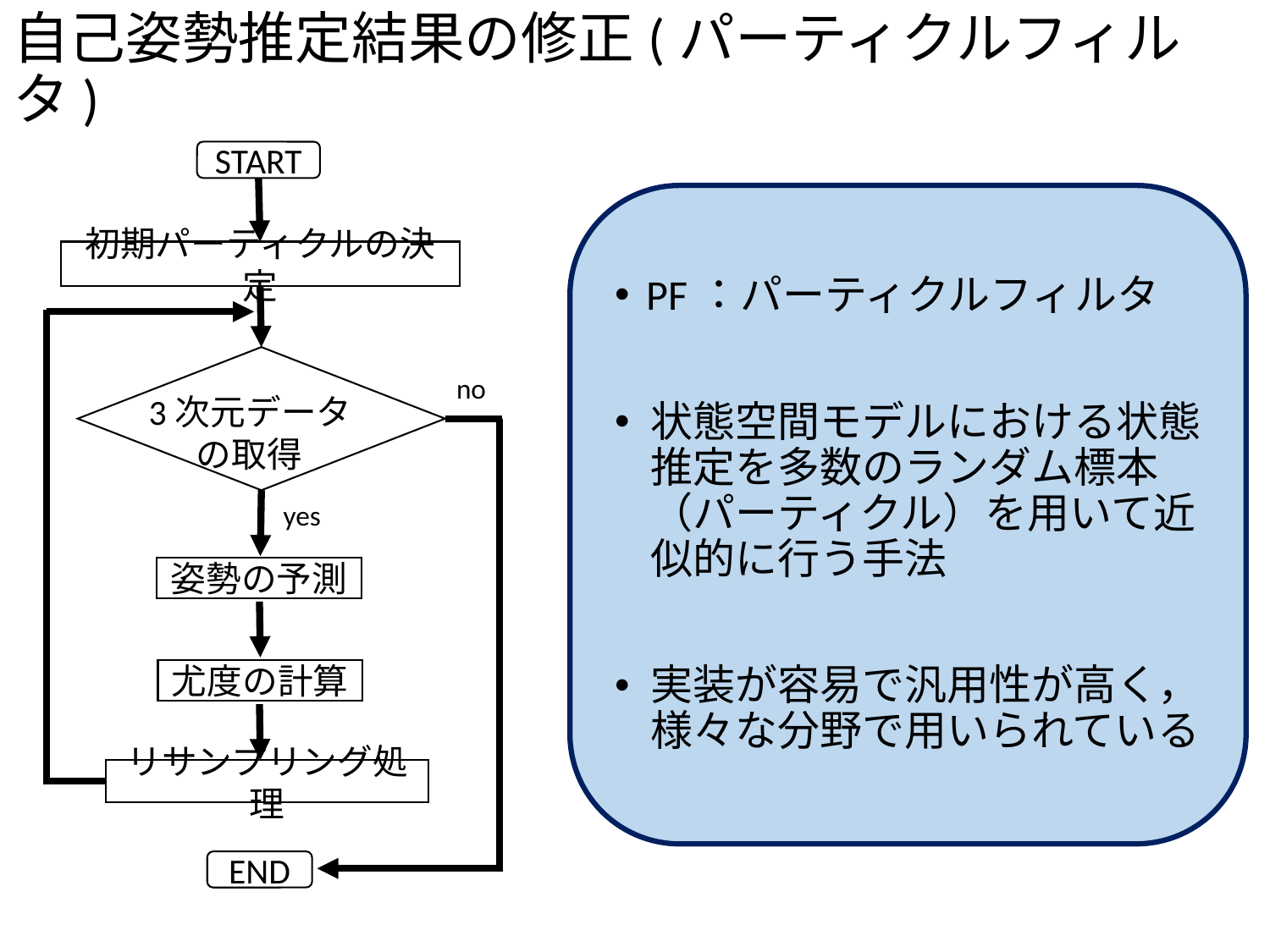

# 自己姿勢推定結果の修正(パーティクルフィルタ)
START
初期パーティクルの決定

no
3次元データ
     の取得
yes
姿勢の予測
尤度の計算
リサンプリング処理
END
PF：パーティクルフィルタ

状態空間モデルにおける状態推定を多数のランダム標本（パーティクル）を用いて近似的に行う手法

実装が容易で汎用性が高く，様々な分野で用いられている